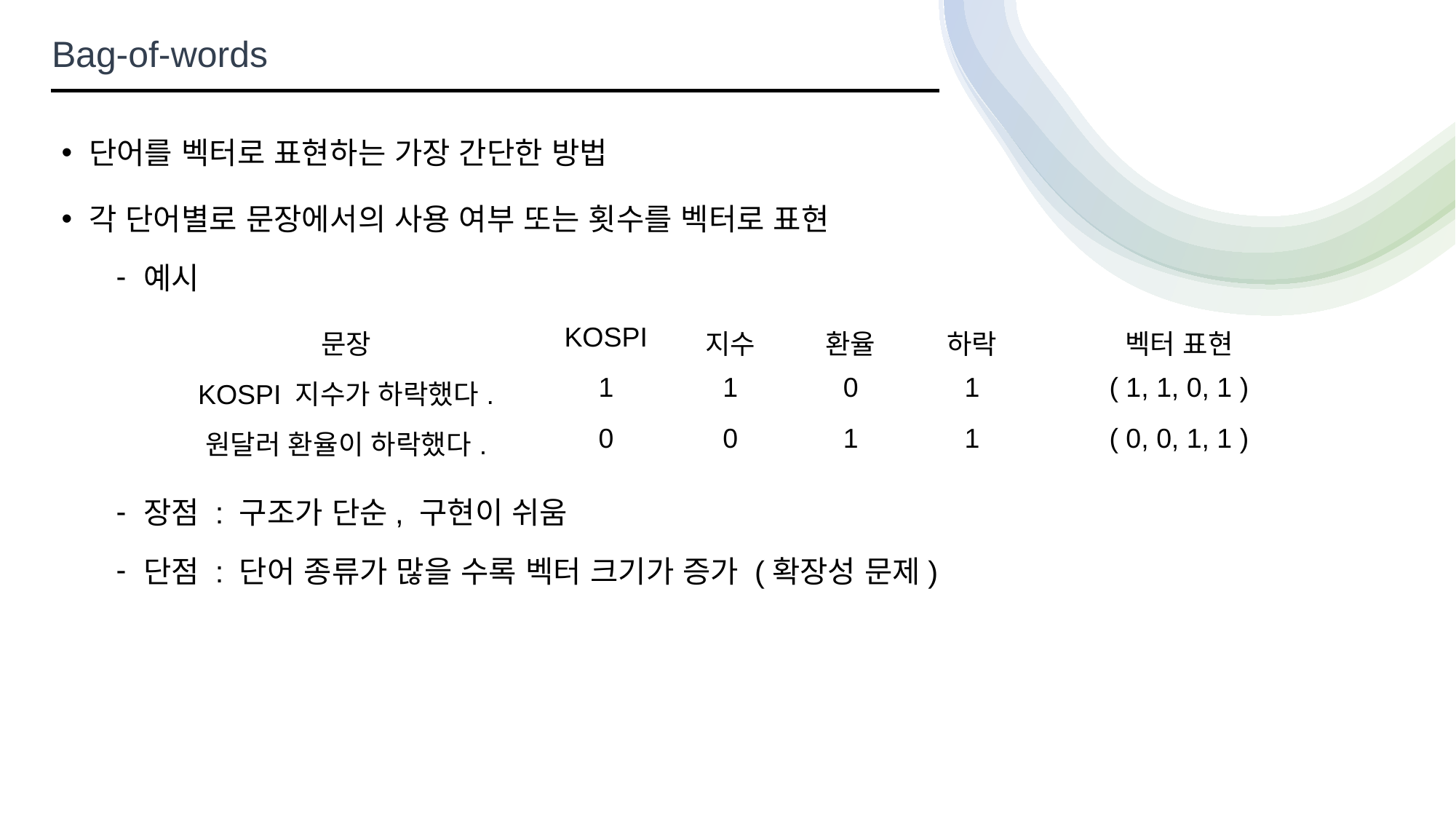

Bag-of-words
단어를 벡터로 표현하는 가장 간단한 방법
각 단어별로 문장에서의 사용 여부 또는 횟수를 벡터로 표현
예시

장점 : 구조가 단순, 구현이 쉬움
단점 : 단어 종류가 많을 수록 벡터 크기가 증가 (확장성 문제)
| 문장 | KOSPI | 지수 | 환율 | 하락 | 벡터 표현 |
| --- | --- | --- | --- | --- | --- |
| KOSPI 지수가 하락했다. | 1 | 1 | 0 | 1 | ( 1, 1, 0, 1 ) |
| 원달러 환율이 하락했다. | 0 | 0 | 1 | 1 | ( 0, 0, 1, 1 ) |